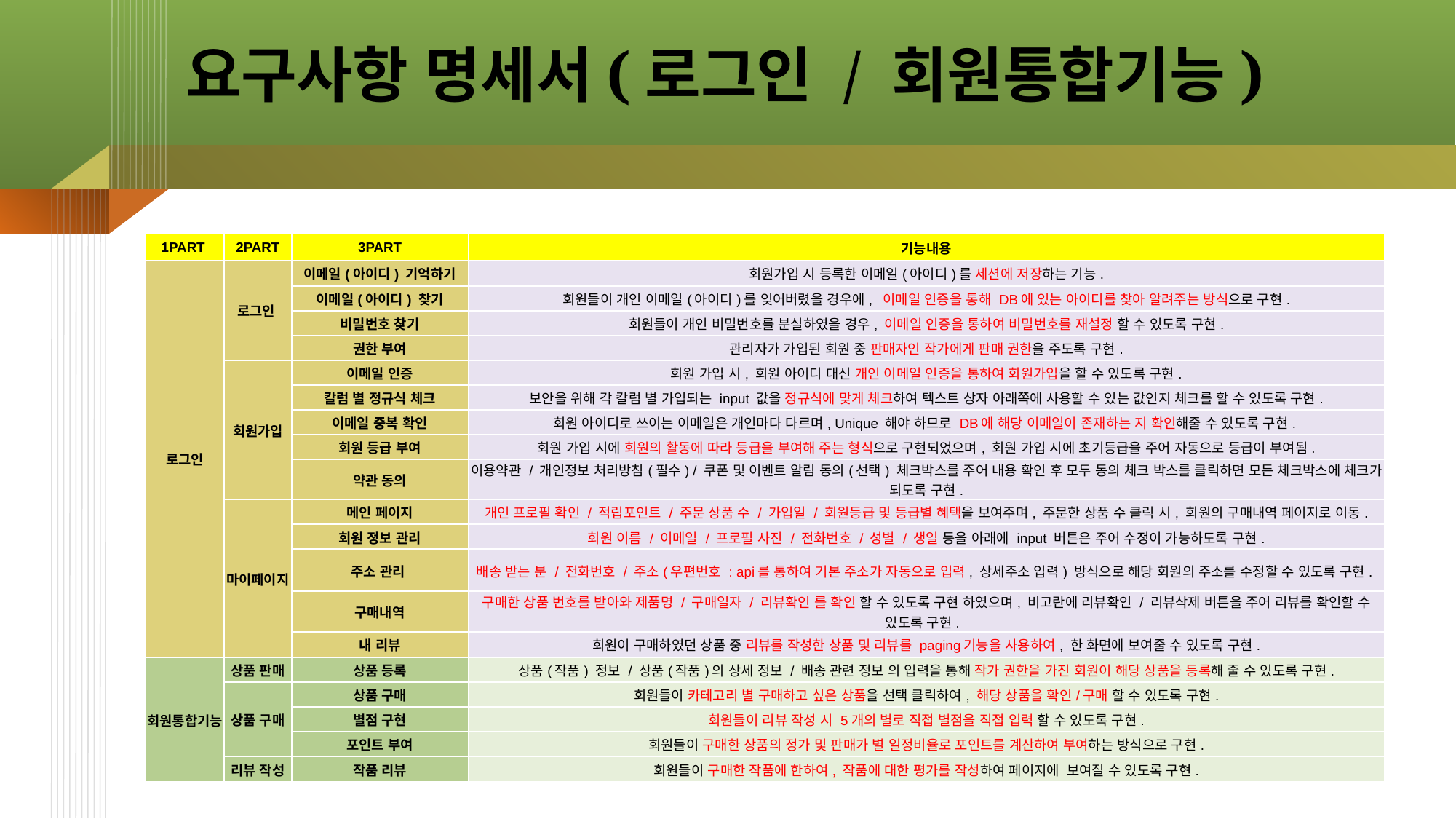

# 요구사항 명세서(로그인 / 회원통합기능)
| 1PART | 2PART | 3PART | 기능내용 |
| --- | --- | --- | --- |
| 로그인 | 로그인 | 이메일(아이디) 기억하기 | 회원가입 시 등록한 이메일(아이디)를 세션에 저장하는 기능. |
|  |  | 이메일(아이디) 찾기 | 회원들이 개인 이메일(아이디)를 잊어버렸을 경우에, 이메일 인증을 통해 DB에 있는 아이디를 찾아 알려주는 방식으로 구현. |
|  |  | 비밀번호 찾기 | 회원들이 개인 비밀번호를 분실하였을 경우, 이메일 인증을 통하여 비밀번호를 재설정 할 수 있도록 구현. |
|  |  | 권한 부여 | 관리자가 가입된 회원 중 판매자인 작가에게 판매 권한을 주도록 구현. |
|  | 회원가입 | 이메일 인증 | 회원 가입 시, 회원 아이디 대신 개인 이메일 인증을 통하여 회원가입을 할 수 있도록 구현. |
|  |  | 칼럼 별 정규식 체크 | 보안을 위해 각 칼럼 별 가입되는 input 값을 정규식에 맞게 체크하여 텍스트 상자 아래쪽에 사용할 수 있는 값인지 체크를 할 수 있도록 구현. |
|  |  | 이메일 중복 확인 | 회원 아이디로 쓰이는 이메일은 개인마다 다르며, Unique 해야 하므로 DB에 해당 이메일이 존재하는 지 확인해줄 수 있도록 구현. |
|  |  | 회원 등급 부여 | 회원 가입 시에 회원의 활동에 따라 등급을 부여해 주는 형식으로 구현되었으며, 회원 가입 시에 초기등급을 주어 자동으로 등급이 부여됨. |
|  |  | 약관 동의 | 이용약관 / 개인정보 처리방침(필수) / 쿠폰 및 이벤트 알림 동의(선택) 체크박스를 주어 내용 확인 후 모두 동의 체크 박스를 클릭하면 모든 체크박스에 체크가 되도록 구현. |
|  | 마이페이지 | 메인 페이지 | 개인 프로필 확인 / 적립포인트 / 주문 상품 수 / 가입일 / 회원등급 및 등급별 혜택을 보여주며, 주문한 상품 수 클릭 시, 회원의 구매내역 페이지로 이동. |
|  |  | 회원 정보 관리 | 회원 이름 / 이메일 / 프로필 사진 / 전화번호 / 성별 / 생일 등을 아래에 input 버튼은 주어 수정이 가능하도록 구현. |
|  |  | 주소 관리 | 배송 받는 분 / 전화번호 / 주소(우편번호 : api를 통하여 기본 주소가 자동으로 입력, 상세주소 입력) 방식으로 해당 회원의 주소를 수정할 수 있도록 구현. |
|  |  | 구매내역 | 구매한 상품 번호를 받아와 제품명 / 구매일자 / 리뷰확인 를 확인 할 수 있도록 구현 하였으며, 비고란에 리뷰확인 / 리뷰삭제 버튼을 주어 리뷰를 확인할 수 있도록 구현. |
|  |  | 내 리뷰 | 회원이 구매하였던 상품 중 리뷰를 작성한 상품 및 리뷰를 paging기능을 사용하여, 한 화면에 보여줄 수 있도록 구현. |
| 회원통합기능 | 상품 판매 | 상품 등록 | 상품(작품) 정보 / 상품(작품)의 상세 정보 / 배송 관련 정보 의 입력을 통해 작가 권한을 가진 회원이 해당 상품을 등록해 줄 수 있도록 구현. |
|  | 상품 구매 | 상품 구매 | 회원들이 카테고리 별 구매하고 싶은 상품을 선택 클릭하여, 해당 상품을 확인/구매 할 수 있도록 구현. |
|  |  | 별점 구현 | 회원들이 리뷰 작성 시 5개의 별로 직접 별점을 직접 입력 할 수 있도록 구현. |
|  |  | 포인트 부여 | 회원들이 구매한 상품의 정가 및 판매가 별 일정비율로 포인트를 계산하여 부여하는 방식으로 구현. |
|  | 리뷰 작성 | 작품 리뷰 | 회원들이 구매한 작품에 한하여, 작품에 대한 평가를 작성하여 페이지에 보여질 수 있도록 구현. |